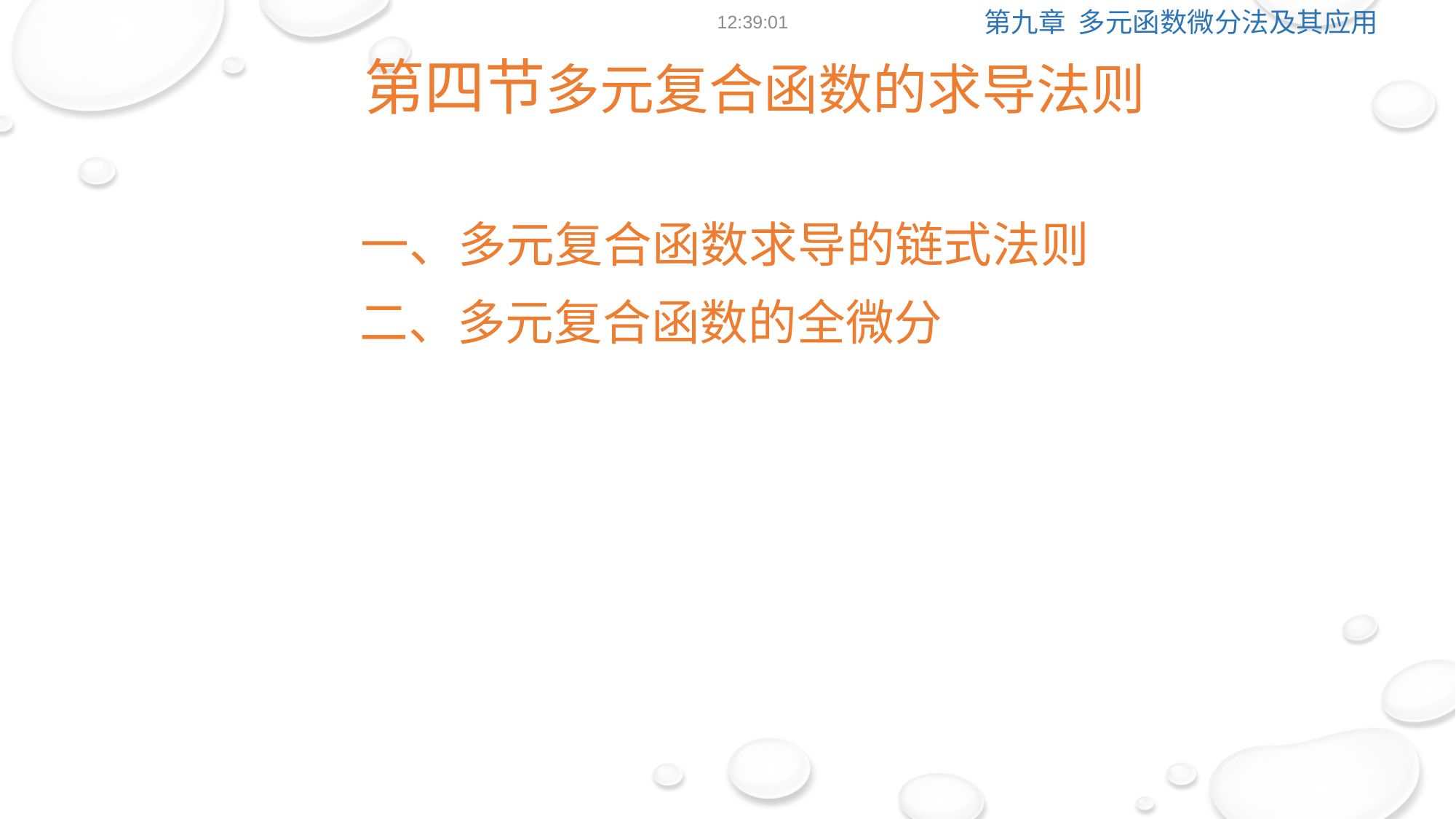

12:39:01
第四节多元复合函数的求导法则
一、多元复合函数求导的链式法则
二、多元复合函数的全微分